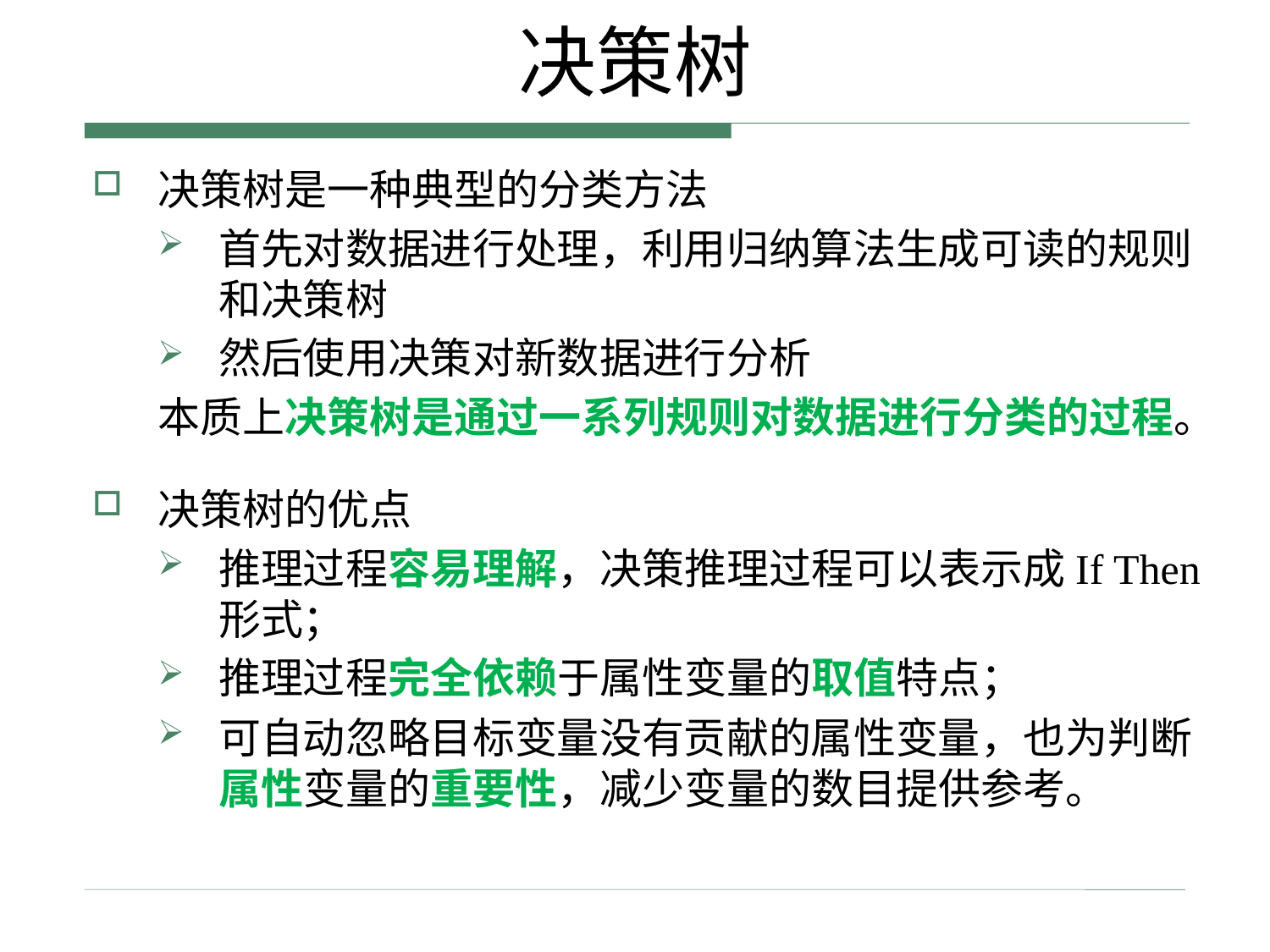

# 决策树
决策树是一种典型的分类方法
首先对数据进行处理，利用归纳算法生成可读的规则和决策树
然后使用决策对新数据进行分析
本质上决策树是通过一系列规则对数据进行分类的过程。

决策树的优点
推理过程容易理解，决策推理过程可以表示成If Then形式；
推理过程完全依赖于属性变量的取值特点；
可自动忽略目标变量没有贡献的属性变量，也为判断属性变量的重要性，减少变量的数目提供参考。

5